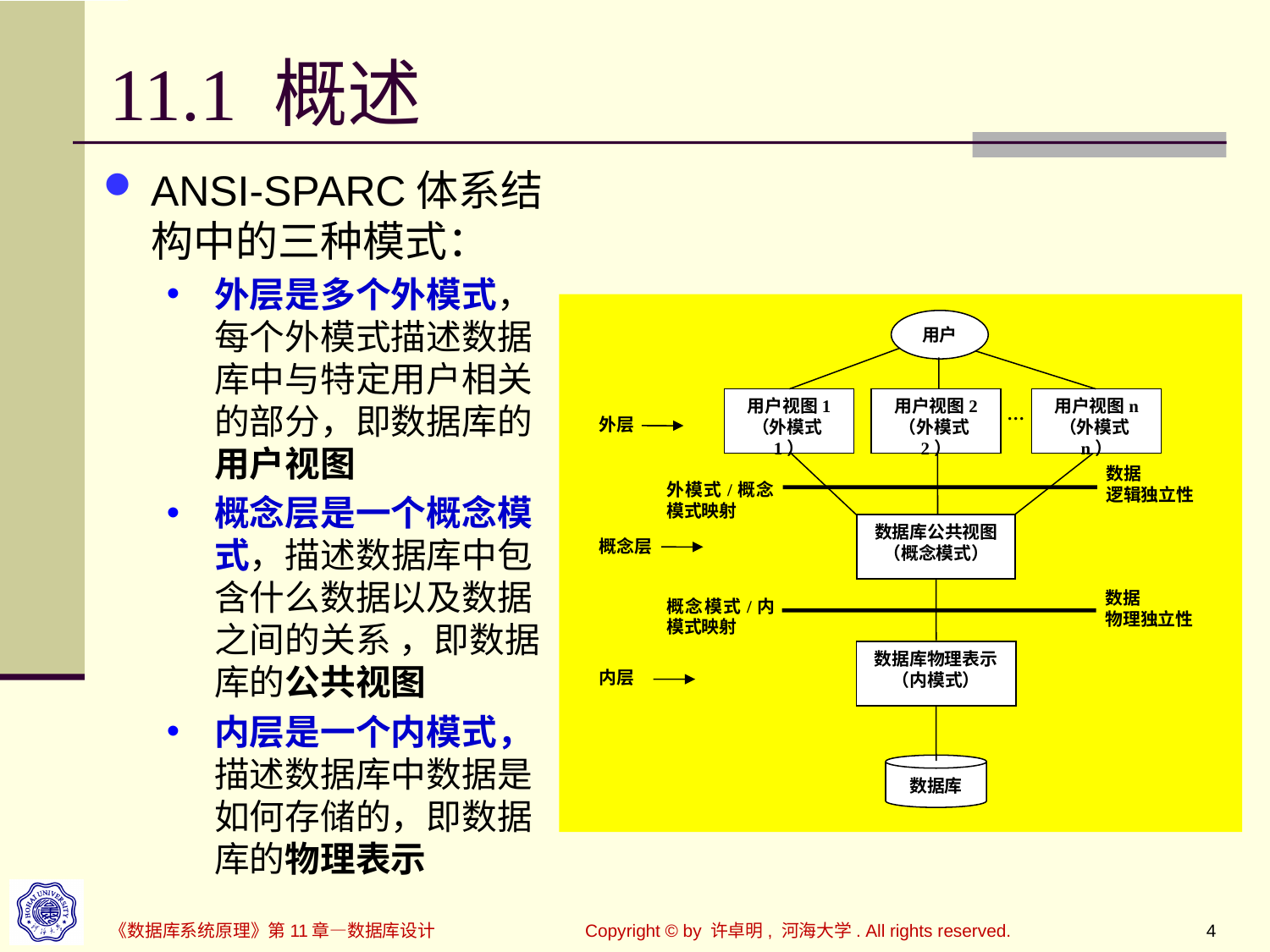

# 11.1 概述
ANSI-SPARC体系结构中的三种模式：
外层是多个外模式，每个外模式描述数据库中与特定用户相关的部分，即数据库的用户视图
概念层是一个概念模式，描述数据库中包含什么数据以及数据之间的关系 ，即数据库的公共视图
内层是一个内模式，描述数据库中数据是如何存储的，即数据库的物理表示

用户

用户视图1
（外模式1）
用户视图2
（外模式2）
用户视图n
（外模式n）
…
外层

数据
逻辑独立性
外模式/概念
模式映射

数据库公共视图
（概念模式）
概念层

数据
物理独立性
概念模式/内
模式映射

数据库物理表示
（内模式）
内层

数据库
Copyright © by 许卓明, 河海大学. All rights reserved.
4
《数据库系统原理》第11章—数据库设计